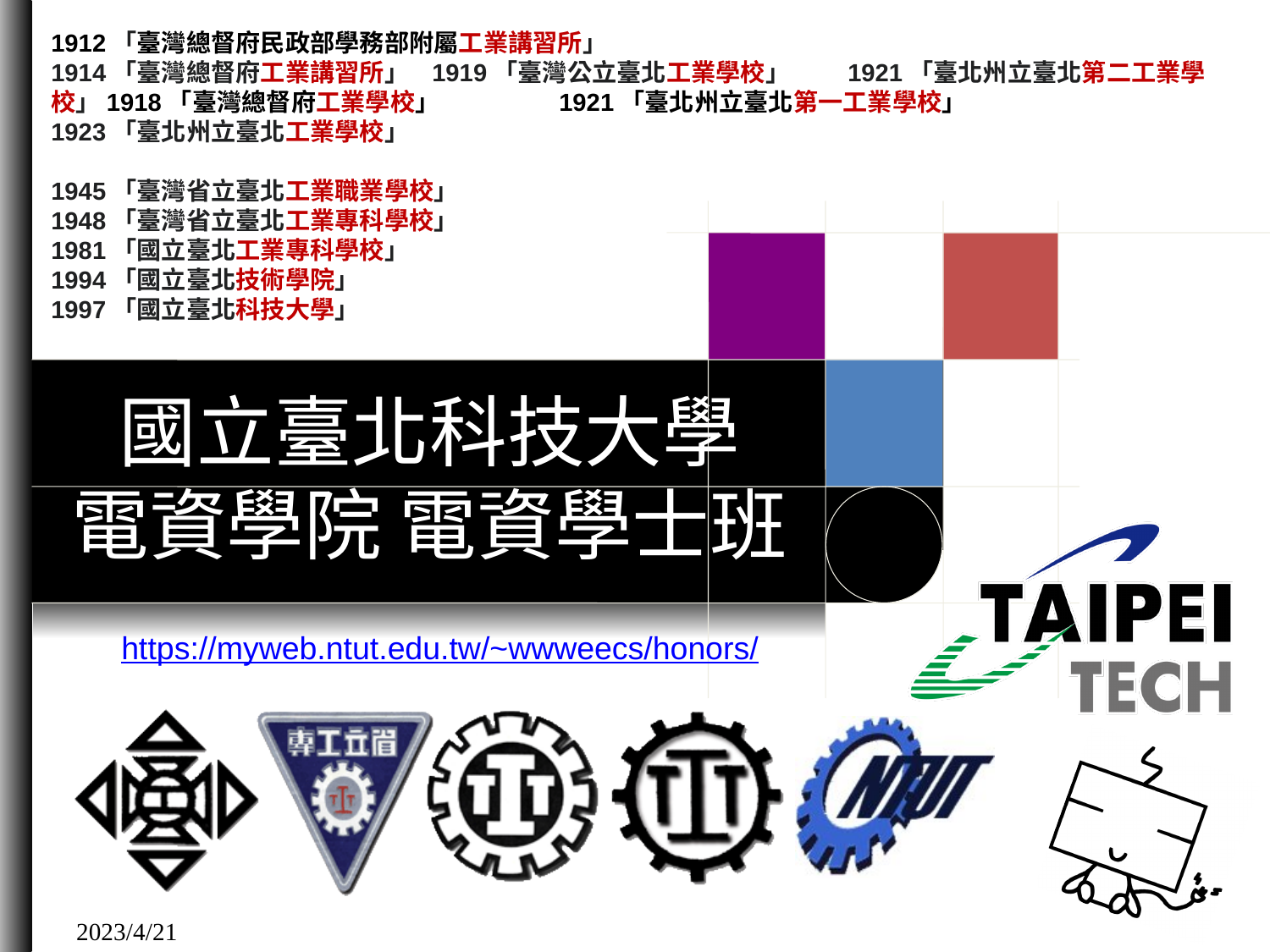

1912「臺灣總督府民政部學務部附屬工業講習所」
1914「臺灣總督府工業講習所」	1919「臺灣公立臺北工業學校」	     1921「臺北州立臺北第二工業學校」1918「臺灣總督府工業學校」	1921「臺北州立臺北第一工業學校」
1923「臺北州立臺北工業學校」

1945「臺灣省立臺北工業職業學校」
1948「臺灣省立臺北工業專科學校」
1981「國立臺北工業專科學校」
1994「國立臺北技術學院」
1997「國立臺北科技大學」
# 國立臺北科技大學 電資學院 電資學士班
https://myweb.ntut.edu.tw/~wwweecs/honors/
2023/4/21